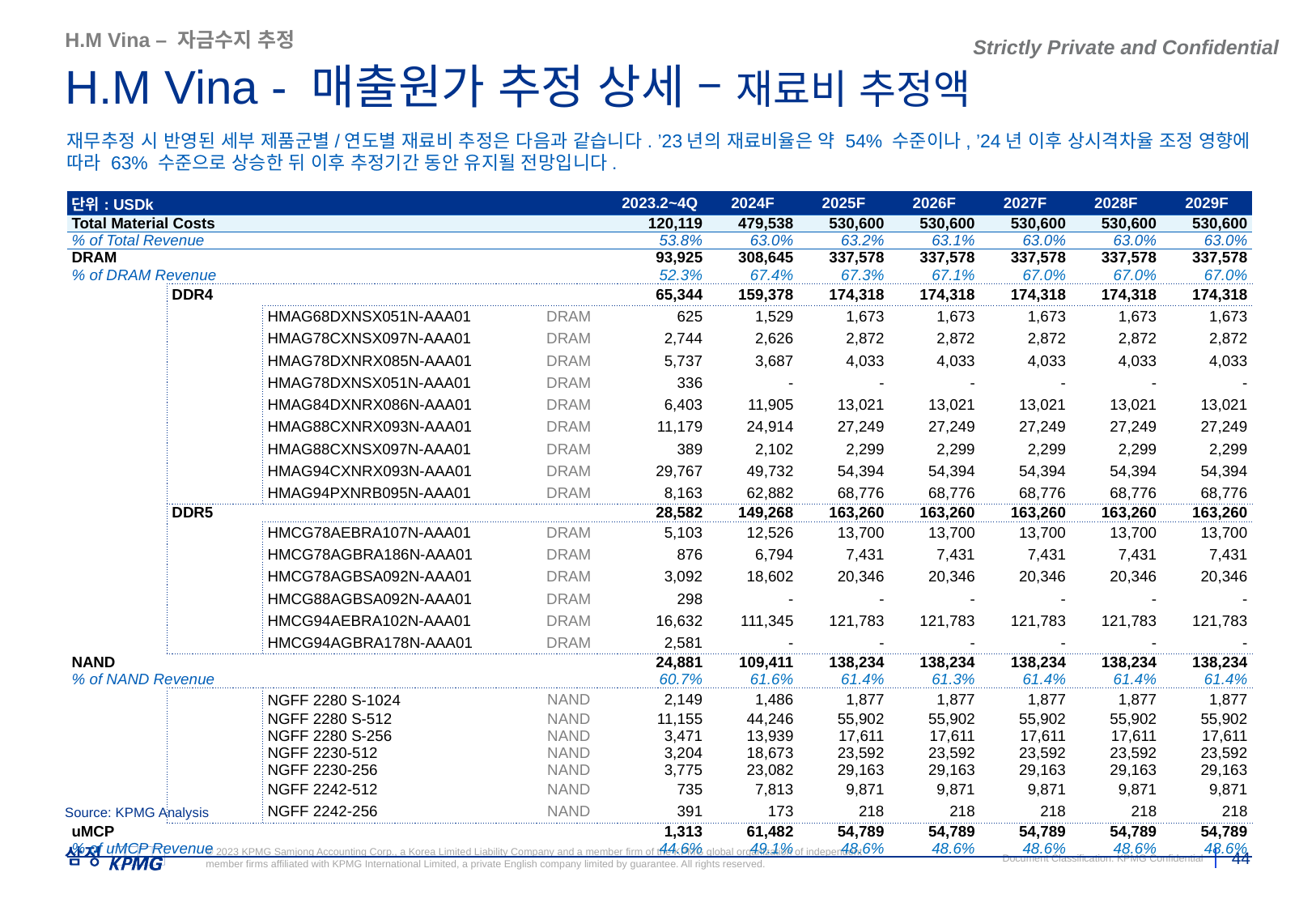

H.M Vina – 자금수지 추정
H.M Vina - 매출원가 추정 상세 – 재료비 추정액
재무추정 시 반영된 세부 제품군별/연도별 재료비 추정은 다음과 같습니다. ’23년의 재료비율은 약 54% 수준이나, ’24년 이후 상시격차율 조정 영향에 따라 63% 수준으로 상승한 뒤 이후 추정기간 동안 유지될 전망입니다.
| 단위: USDk |  |  |  |  | 2023.2~4Q | 2024F | 2025F | 2026F | 2027F | 2028F | 2029F |
| --- | --- | --- | --- | --- | --- | --- | --- | --- | --- | --- | --- |
| Total Material Costs |  |  |  |  | 120,119 | 479,538 | 530,600 | 530,600 | 530,600 | 530,600 | 530,600 |
| % of Total Revenue |  |  |  |  | 53.8% | 63.0% | 63.2% | 63.1% | 63.0% | 63.0% | 63.0% |
| DRAM |  |  |  |  | 93,925 | 308,645 | 337,578 | 337,578 | 337,578 | 337,578 | 337,578 |
| % of DRAM Revenue |  |  |  |  | 52.3% | 67.4% | 67.3% | 67.1% | 67.0% | 67.0% | 67.0% |
|  | DDR4 |  |  |  | 65,344 | 159,378 | 174,318 | 174,318 | 174,318 | 174,318 | 174,318 |
|  |  | HMAG68DXNSX051N-AAA01 |  | DRAM | 625 | 1,529 | 1,673 | 1,673 | 1,673 | 1,673 | 1,673 |
|  |  | HMAG78CXNSX097N-AAA01 |  | DRAM | 2,744 | 2,626 | 2,872 | 2,872 | 2,872 | 2,872 | 2,872 |
|  |  | HMAG78DXNRX085N-AAA01 |  | DRAM | 5,737 | 3,687 | 4,033 | 4,033 | 4,033 | 4,033 | 4,033 |
|  |  | HMAG78DXNSX051N-AAA01 |  | DRAM | 336 | - | - | - | - | - | - |
|  |  | HMAG84DXNRX086N-AAA01 |  | DRAM | 6,403 | 11,905 | 13,021 | 13,021 | 13,021 | 13,021 | 13,021 |
|  |  | HMAG88CXNRX093N-AAA01 |  | DRAM | 11,179 | 24,914 | 27,249 | 27,249 | 27,249 | 27,249 | 27,249 |
|  |  | HMAG88CXNSX097N-AAA01 |  | DRAM | 389 | 2,102 | 2,299 | 2,299 | 2,299 | 2,299 | 2,299 |
|  |  | HMAG94CXNRX093N-AAA01 |  | DRAM | 29,767 | 49,732 | 54,394 | 54,394 | 54,394 | 54,394 | 54,394 |
|  |  | HMAG94PXNRB095N-AAA01 |  | DRAM | 8,163 | 62,882 | 68,776 | 68,776 | 68,776 | 68,776 | 68,776 |
|  | DDR5 |  |  |  | 28,582 | 149,268 | 163,260 | 163,260 | 163,260 | 163,260 | 163,260 |
|  |  | HMCG78AEBRA107N-AAA01 |  | DRAM | 5,103 | 12,526 | 13,700 | 13,700 | 13,700 | 13,700 | 13,700 |
|  |  | HMCG78AGBRA186N-AAA01 |  | DRAM | 876 | 6,794 | 7,431 | 7,431 | 7,431 | 7,431 | 7,431 |
|  |  | HMCG78AGBSA092N-AAA01 |  | DRAM | 3,092 | 18,602 | 20,346 | 20,346 | 20,346 | 20,346 | 20,346 |
|  |  | HMCG88AGBSA092N-AAA01 |  | DRAM | 298 | - | - | - | - | - | - |
|  |  | HMCG94AEBRA102N-AAA01 |  | DRAM | 16,632 | 111,345 | 121,783 | 121,783 | 121,783 | 121,783 | 121,783 |
|  |  | HMCG94AGBRA178N-AAA01 |  | DRAM | 2,581 | - | - | - | - | - | - |
| NAND |  |  |  |  | 24,881 | 109,411 | 138,234 | 138,234 | 138,234 | 138,234 | 138,234 |
| % of NAND Revenue |  |  |  |  | 60.7% | 61.6% | 61.4% | 61.3% | 61.4% | 61.4% | 61.4% |
|  |  | NGFF 2280 S-1024 |  | NAND | 2,149 | 1,486 | 1,877 | 1,877 | 1,877 | 1,877 | 1,877 |
|  |  | NGFF 2280 S-512 |  | NAND | 11,155 | 44,246 | 55,902 | 55,902 | 55,902 | 55,902 | 55,902 |
|  |  | NGFF 2280 S-256 |  | NAND | 3,471 | 13,939 | 17,611 | 17,611 | 17,611 | 17,611 | 17,611 |
|  |  | NGFF 2230-512 |  | NAND | 3,204 | 18,673 | 23,592 | 23,592 | 23,592 | 23,592 | 23,592 |
|  |  | NGFF 2230-256 |  | NAND | 3,775 | 23,082 | 29,163 | 29,163 | 29,163 | 29,163 | 29,163 |
|  |  | NGFF 2242-512 |  | NAND | 735 | 7,813 | 9,871 | 9,871 | 9,871 | 9,871 | 9,871 |
|  |  | NGFF 2242-256 |  | NAND | 391 | 173 | 218 | 218 | 218 | 218 | 218 |
| uMCP |  |  |  |  | 1,313 | 61,482 | 54,789 | 54,789 | 54,789 | 54,789 | 54,789 |
| % of uMCP Revenue |  |  |  |  | 44.6% | 49.1% | 48.6% | 48.6% | 48.6% | 48.6% | 48.6% |
Source: KPMG Analysis